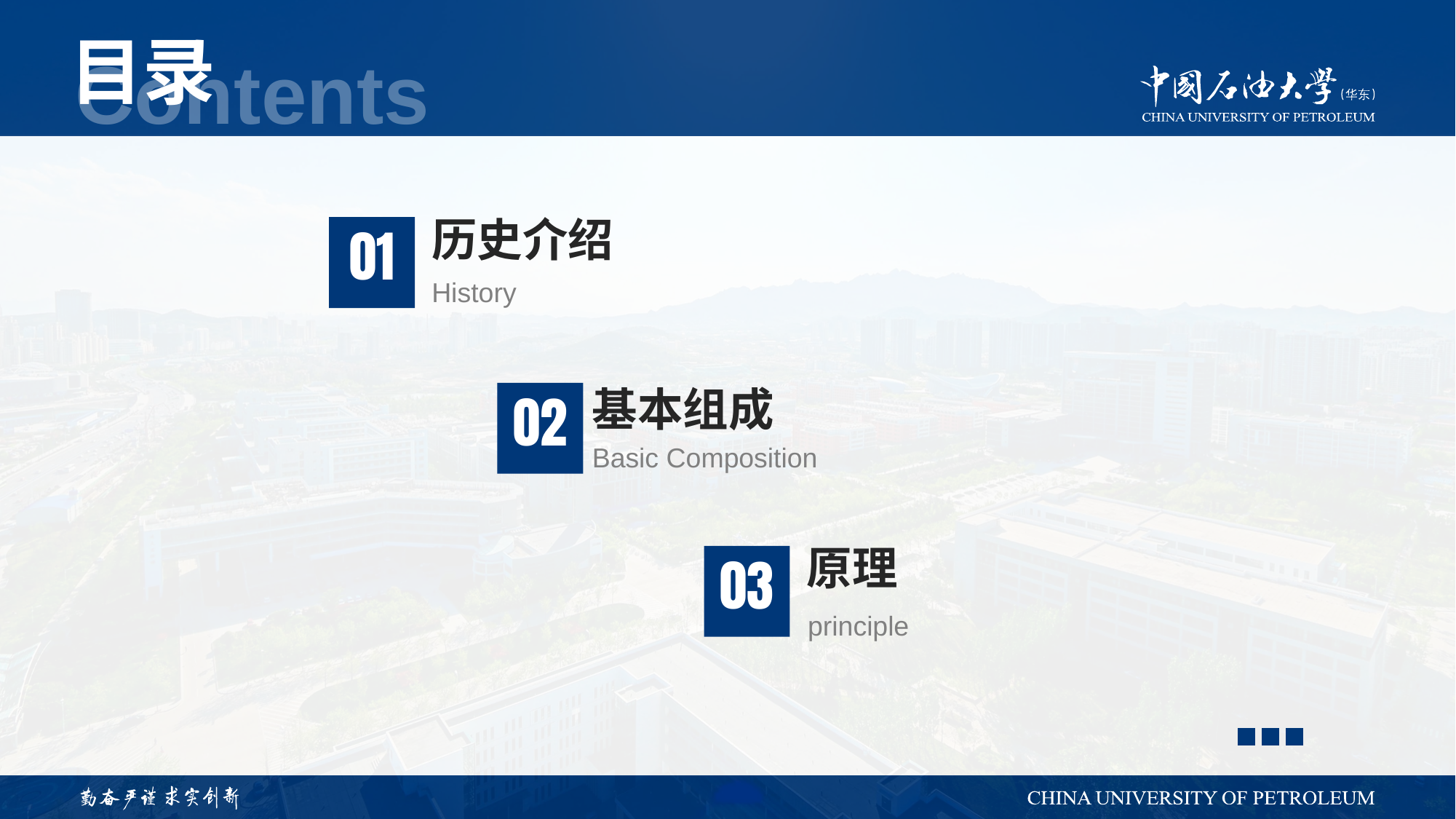

01
历史介绍

History
02
基本组成

Basic Composition
原理
03
principle